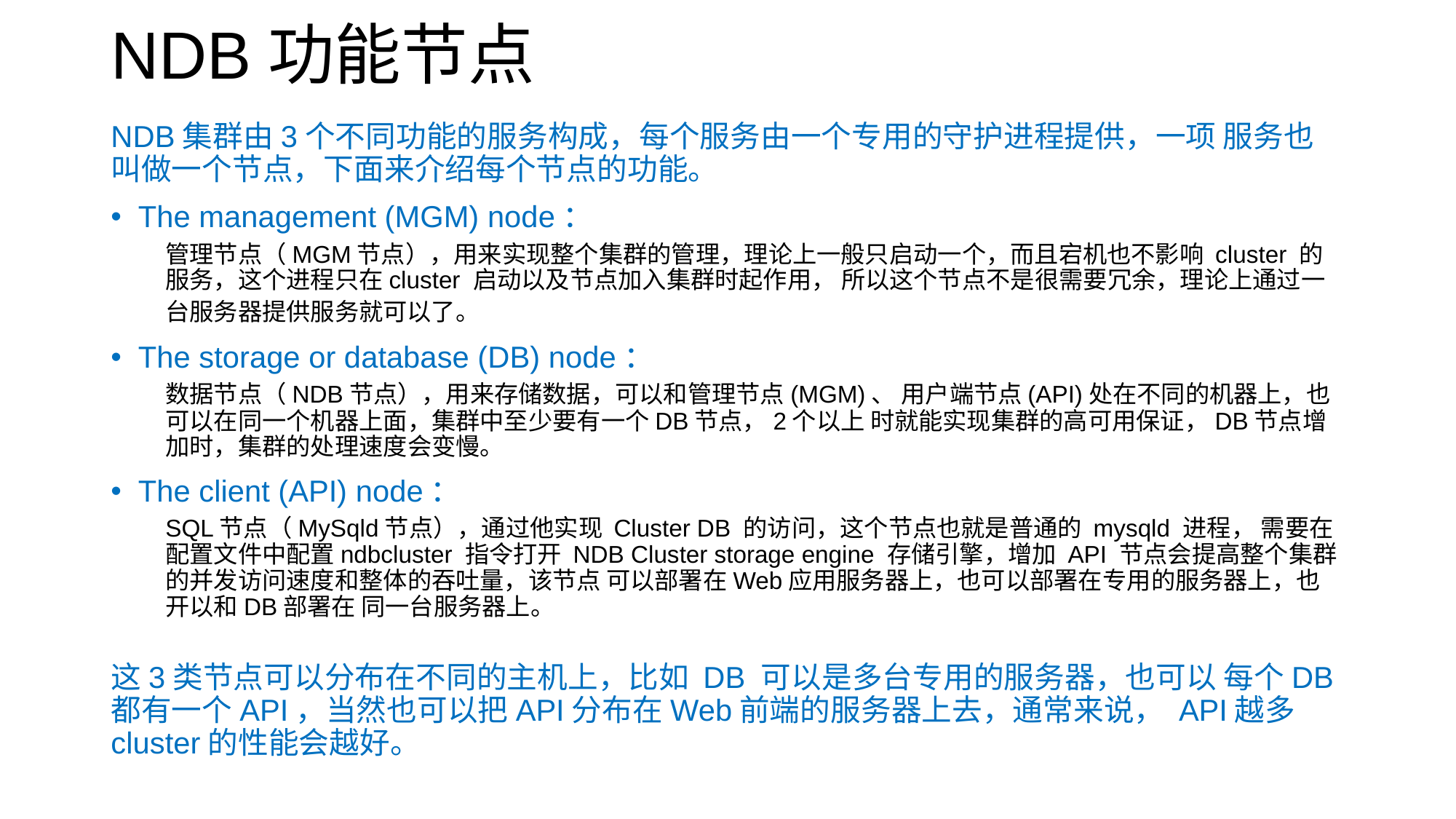

# NDB功能节点
NDB集群由3个不同功能的服务构成，每个服务由一个专用的守护进程提供，一项 服务也叫做一个节点，下面来介绍每个节点的功能。
The management (MGM) node：
管理节点（MGM节点），用来实现整个集群的管理，理论上一般只启动一个，而且宕机也不影响 cluster 的服务，这个进程只在cluster 启动以及节点加入集群时起作用， 所以这个节点不是很需要冗余，理论上通过一台服务器提供服务就可以了。
The storage or database (DB) node：
数据节点（NDB节点），用来存储数据，可以和管理节点(MGM)、 用户端节点(API)处在不同的机器上，也可以在同一个机器上面，集群中至少要有一个DB节点，2个以上 时就能实现集群的高可用保证，DB节点增加时，集群的处理速度会变慢。
The client (API) node：
SQL节点（MySqld节点），通过他实现 Cluster DB 的访问，这个节点也就是普通的 mysqld 进程， 需要在配置文件中配置ndbcluster 指令打开 NDB Cluster storage engine 存储引擎，增加 API 节点会提高整个集群的并发访问速度和整体的吞吐量，该节点 可以部署在Web应用服务器上，也可以部署在专用的服务器上，也开以和DB部署在 同一台服务器上。

这3类节点可以分布在不同的主机上，比如 DB 可以是多台专用的服务器，也可以 每个DB都有一个API，当然也可以把API分布在Web前端的服务器上去，通常来说， API越多cluster的性能会越好。